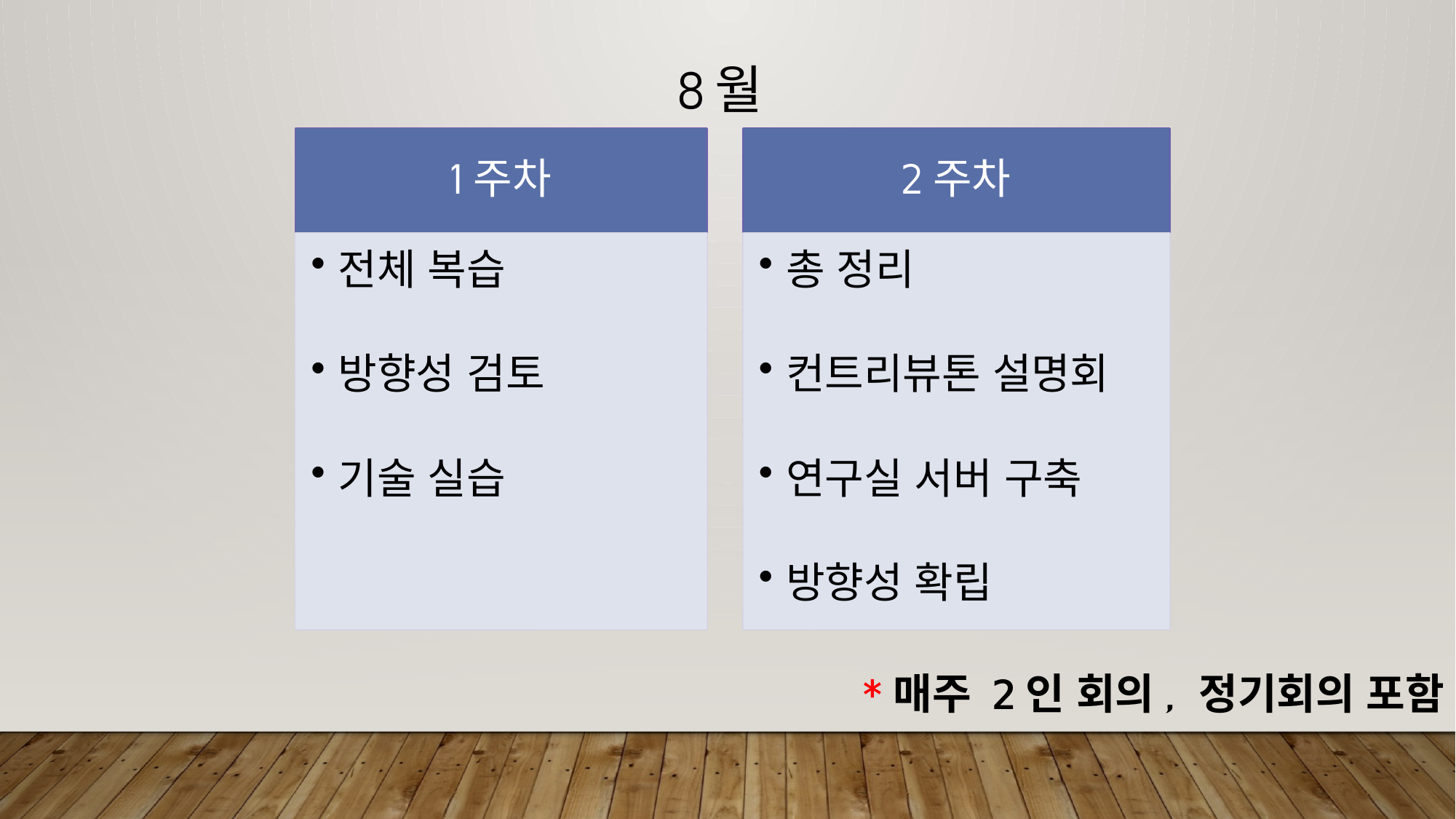

8월

1주차

2주차

전체 복습

방향성 검토

기술 실습

총 정리

컨트리뷰톤 설명회

연구실 서버 구축

방향성 확립
*매주 2인 회의, 정기회의 포함